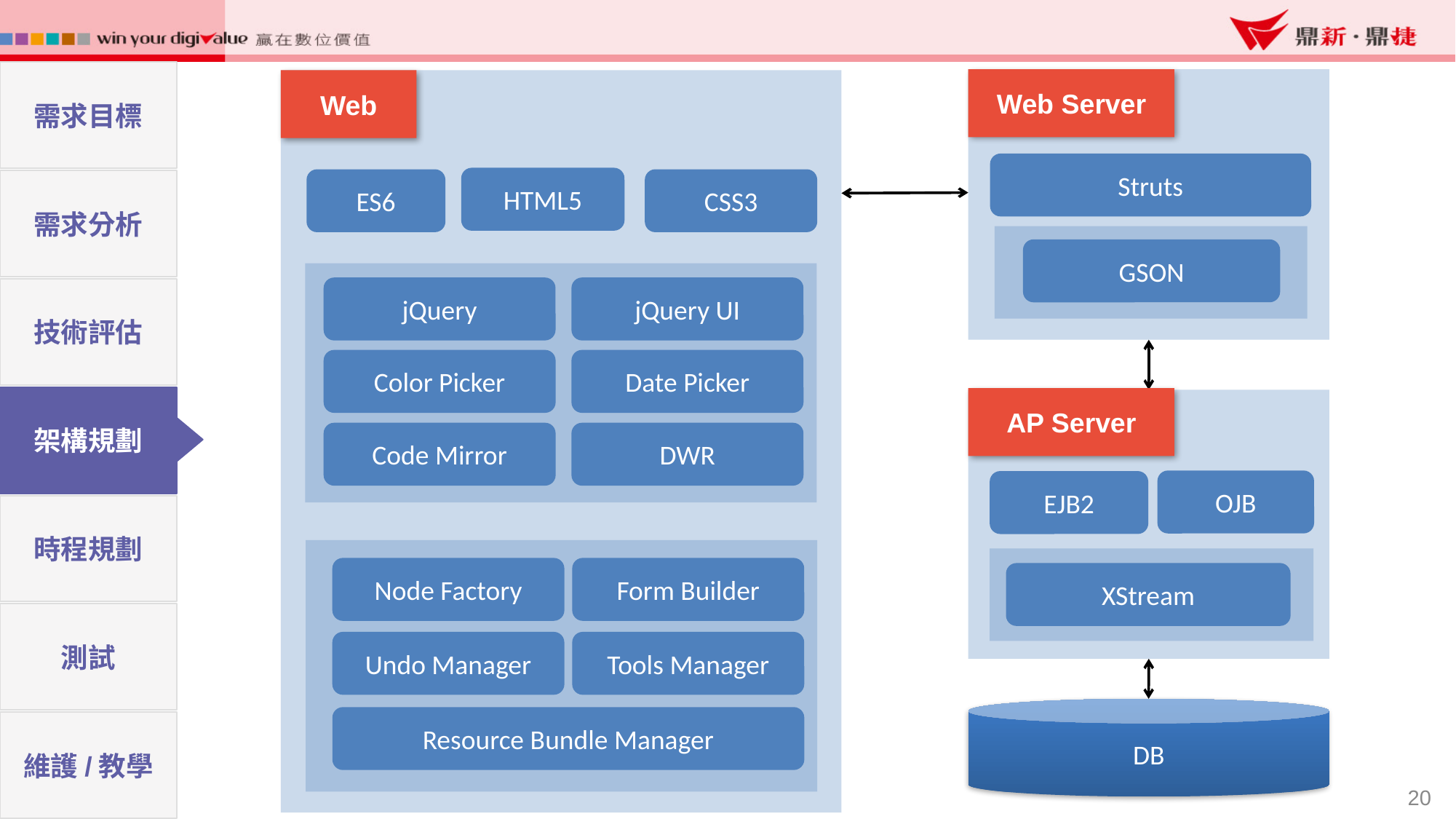

需求目標

Web Server

Web
Struts
HTML5
ES6
CSS3
需求分析

GSON

jQuery
jQuery UI
技術評估
Color Picker
Date Picker
架構規劃
AP Server

Code Mirror
DWR

OJB
EJB2
時程規劃

Node Factory
Form Builder
XStream
測試
Undo Manager
Tools Manager
DB
Resource Bundle Manager
維護/教學
20